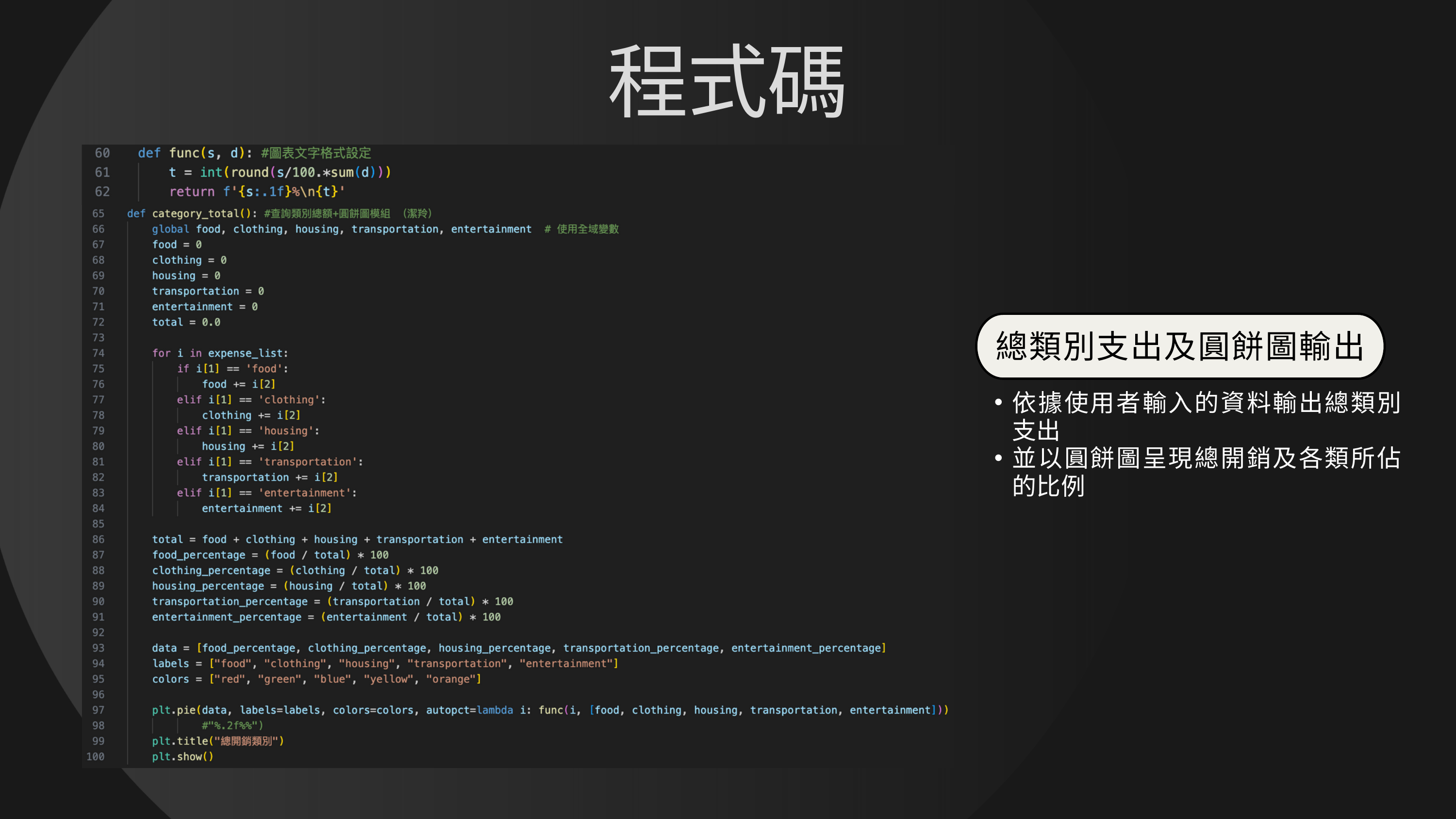

程式碼

總類別支出及圓餅圖輸出
依據使用者輸入的資料輸出總類別支出
並以圓餅圖呈現總開銷及各類所佔的比例